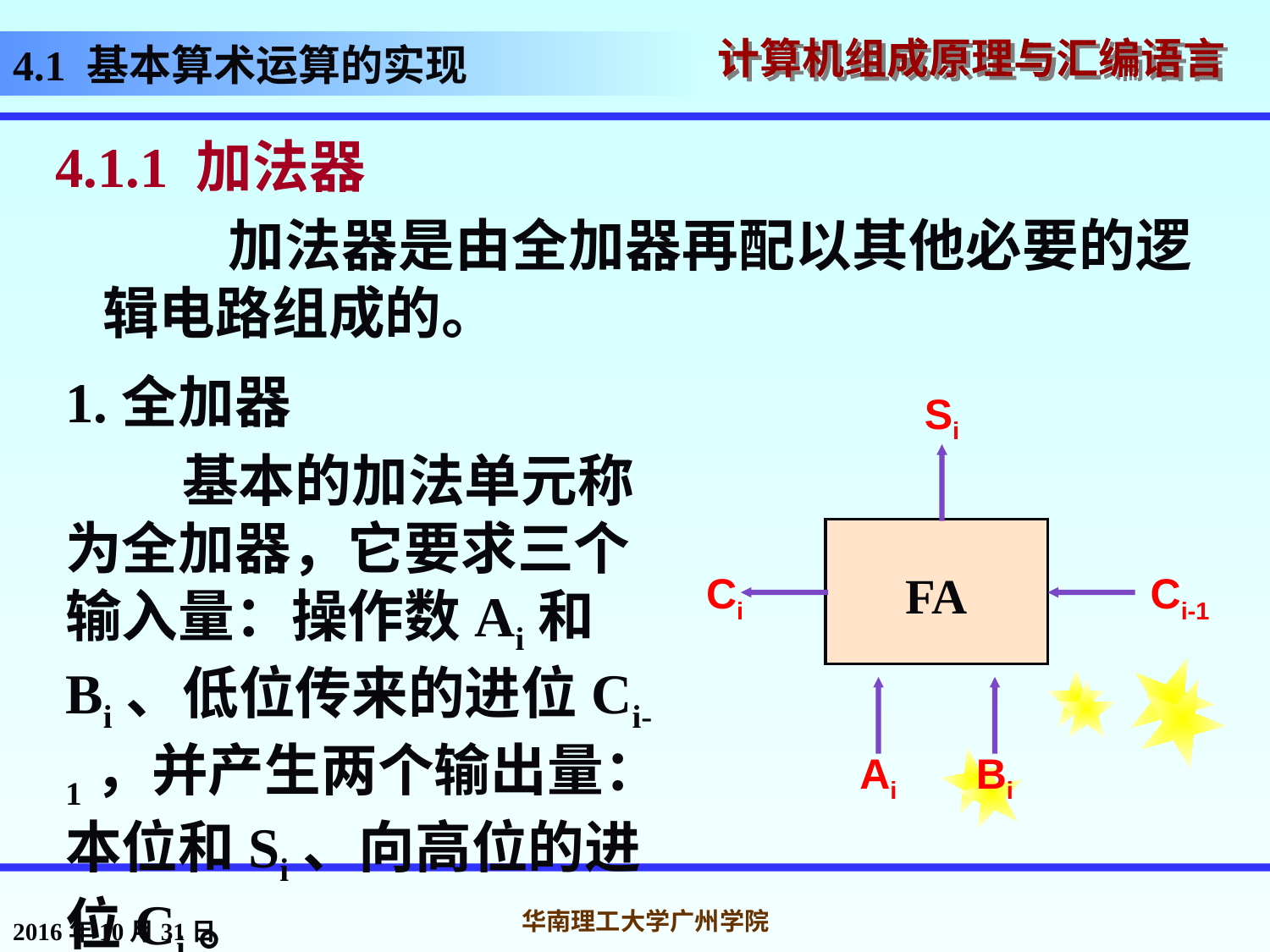

4.1 基本算术运算的实现
4.1.1 加法器
            加法器是由全加器再配以其他必要的逻辑电路组成的。
1.全加器
        基本的加法单元称为全加器，它要求三个输入量：操作数Ai和Bi、低位传来的进位Ci-1，并产生两个输出量：本位和Si、向高位的进位Ci。
Si

FA

Ci
Ci-1

Ai
Bi
2016年10月31日
华南理工大学广州学院